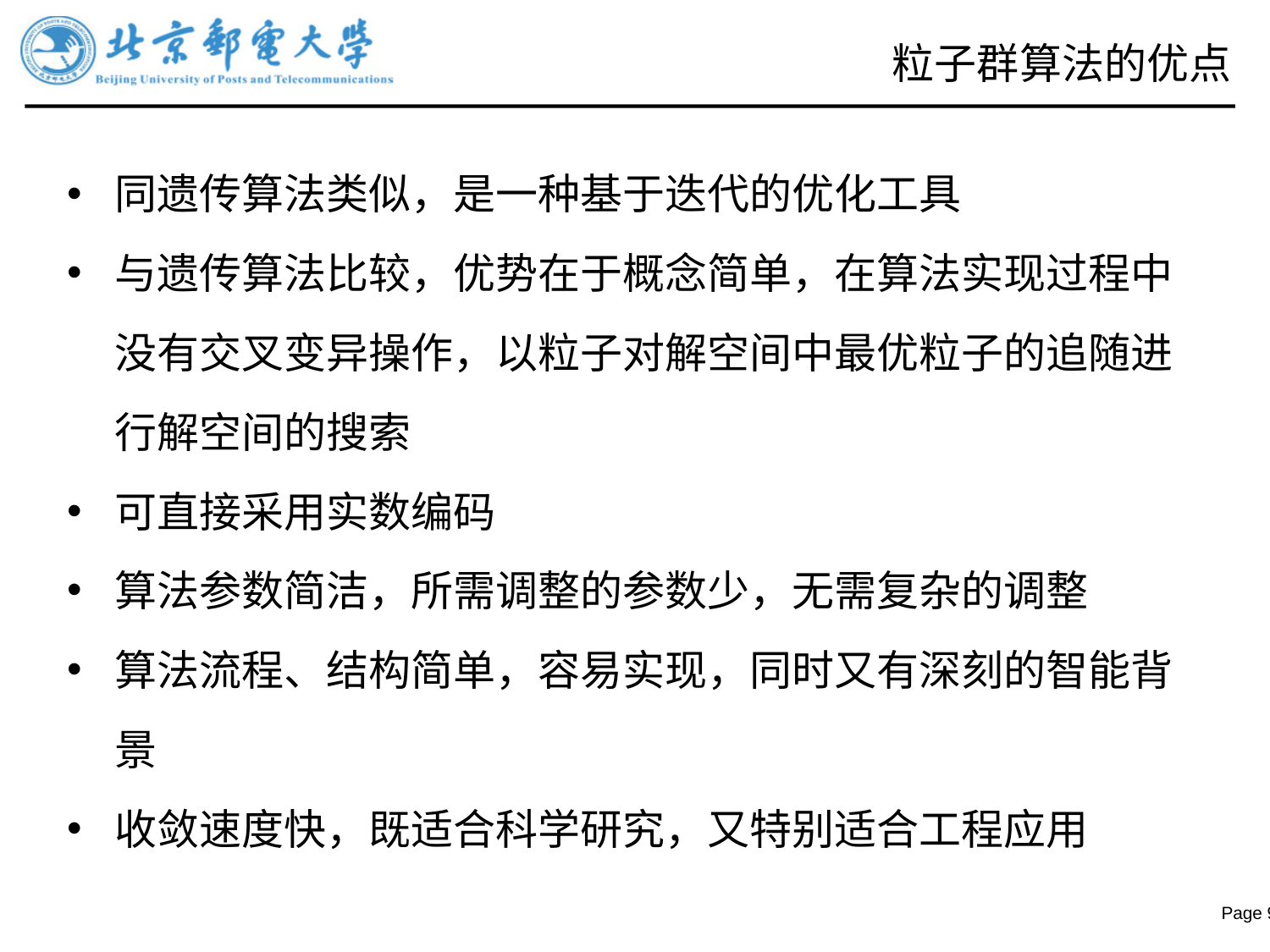

# 粒子群算法的优点
同遗传算法类似，是一种基于迭代的优化工具
与遗传算法比较，优势在于概念简单，在算法实现过程中没有交叉变异操作，以粒子对解空间中最优粒子的追随进行解空间的搜索
可直接采用实数编码
算法参数简洁，所需调整的参数少，无需复杂的调整
算法流程、结构简单，容易实现，同时又有深刻的智能背景
收敛速度快，既适合科学研究，又特别适合工程应用